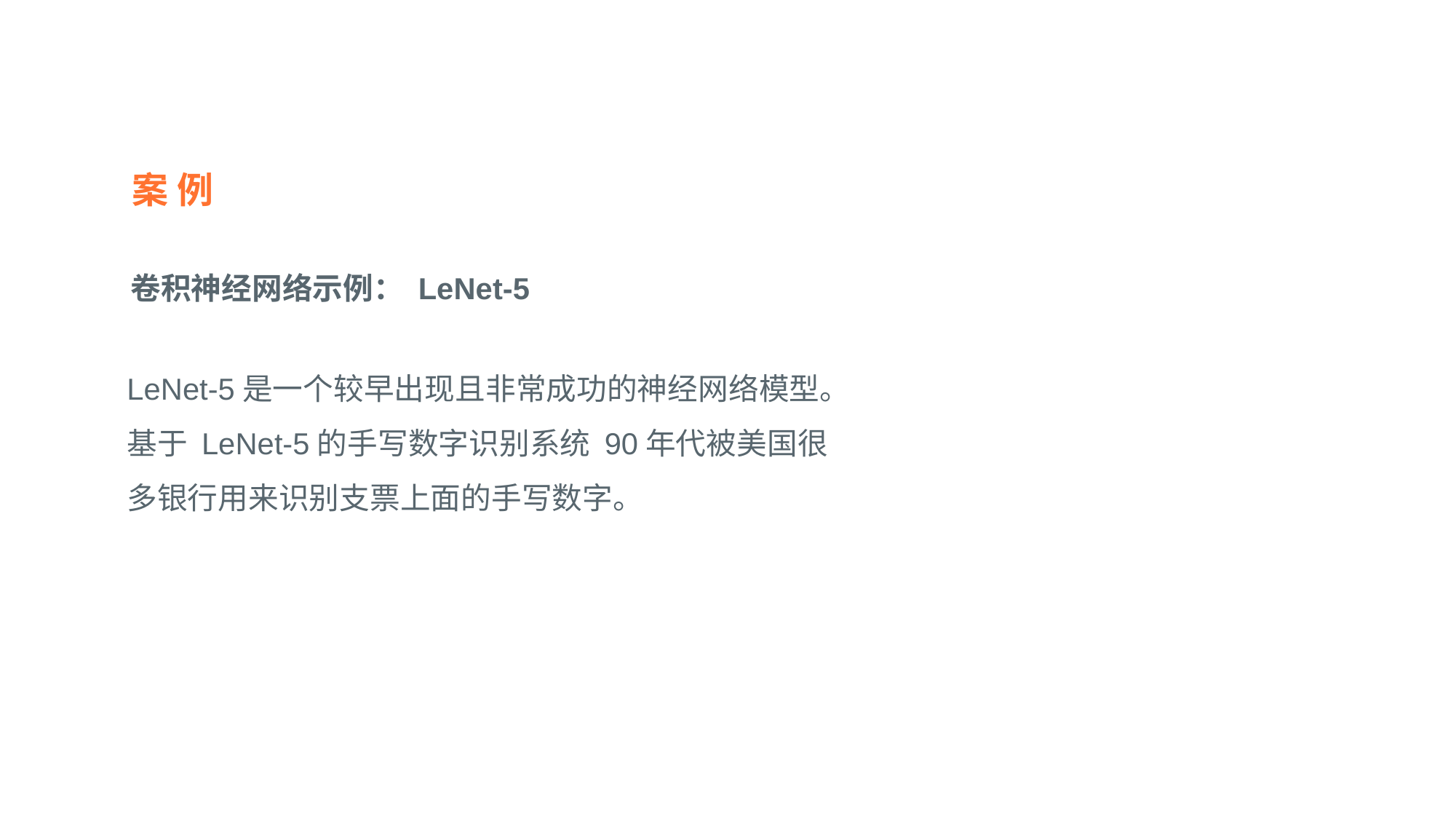

案例
卷积神经网络示例： LeNet-5
LeNet-5是一个较早出现且非常成功的神经网络模型。基于 LeNet-5的手写数字识别系统 90年代被美国很多银行用来识别支票上面的手写数字。
激活值越大，神经元就越亮